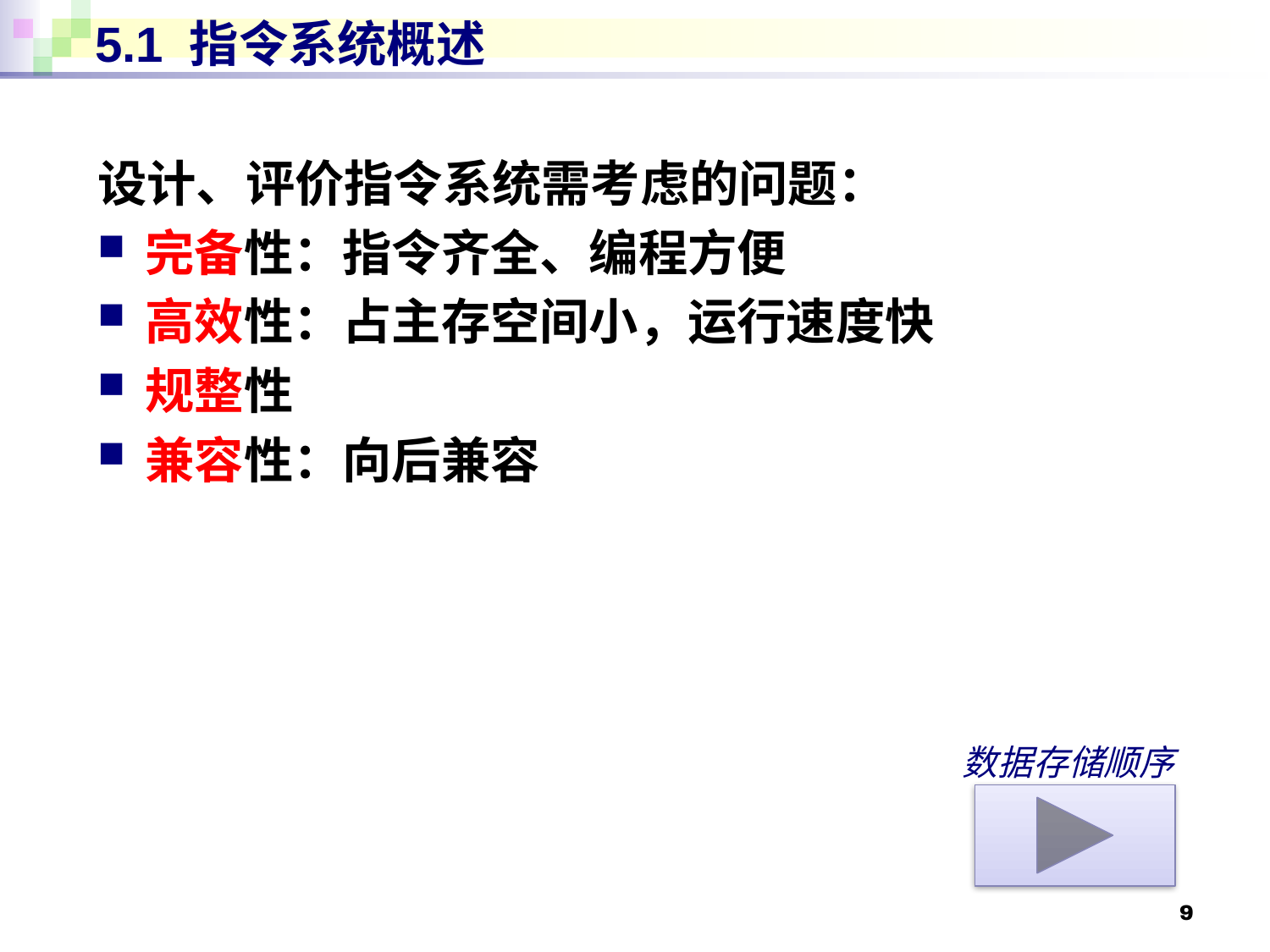

# 5.1 指令系统概述
设计、评价指令系统需考虑的问题：
完备性：指令齐全、编程方便
高效性：占主存空间小，运行速度快
规整性
兼容性：向后兼容
数据存储顺序

9